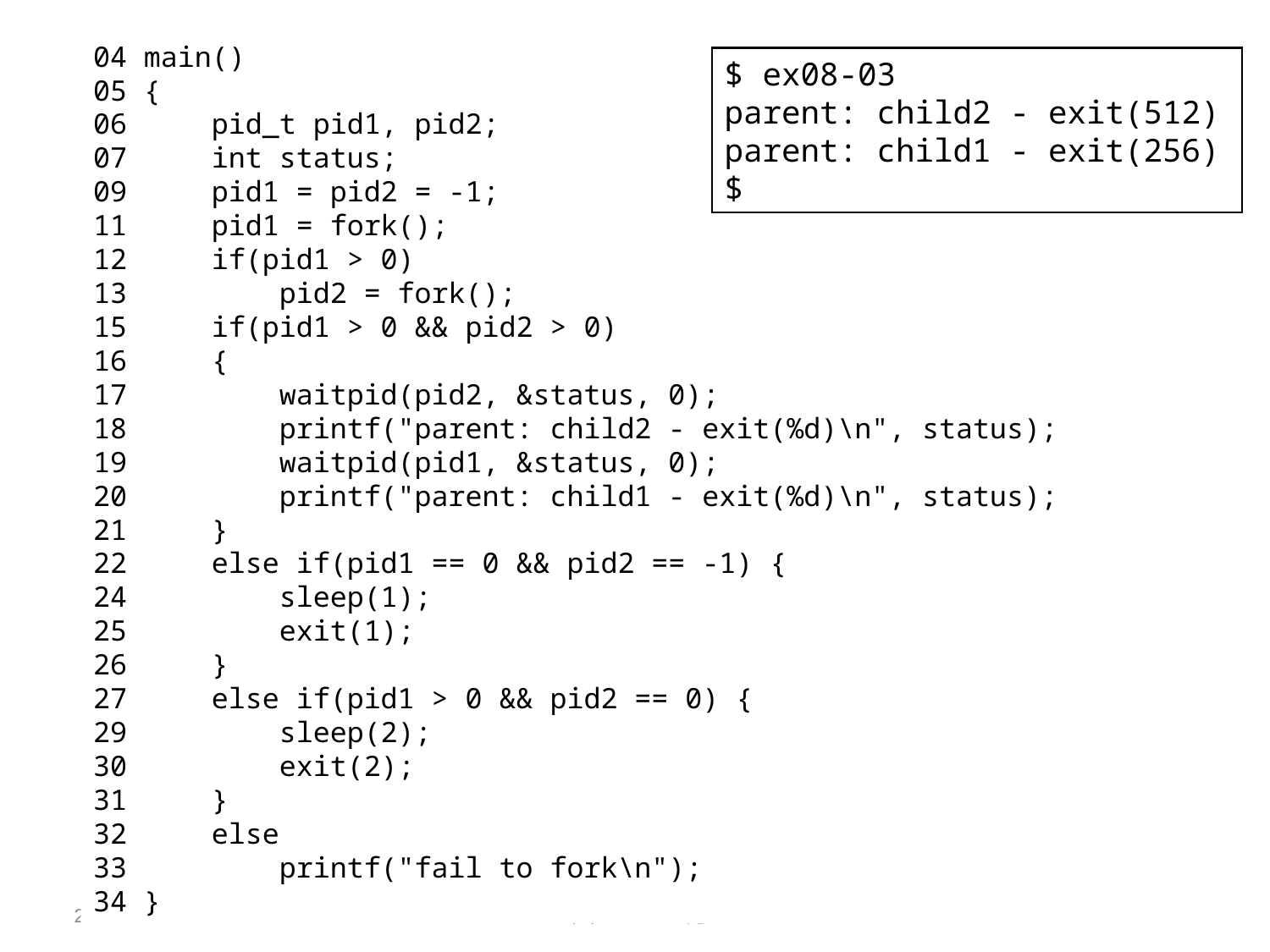

04 main()
05 {
06     pid_t pid1, pid2;
07     int status;
09     pid1 = pid2 = -1;
11     pid1 = fork();
12     if(pid1 > 0)
13         pid2 = fork();
15     if(pid1 > 0 && pid2 > 0)
16     {
17         waitpid(pid2, &status, 0);
18         printf("parent: child2 - exit(%d)\n", status);
19         waitpid(pid1, &status, 0);
20         printf("parent: child1 - exit(%d)\n", status);
21     }
22     else if(pid1 == 0 && pid2 == -1) {
24         sleep(1);
25         exit(1);
26     }
27     else if(pid1 > 0 && pid2 == 0) {
29         sleep(2);
30         exit(2);
31     }
32     else
33         printf("fail to fork\n");
34 }
$ ex08-03
parent: child2 - exit(512)
parent: child1 - exit(256)
$
2022-05-23
리눅스 프로그래밍
12